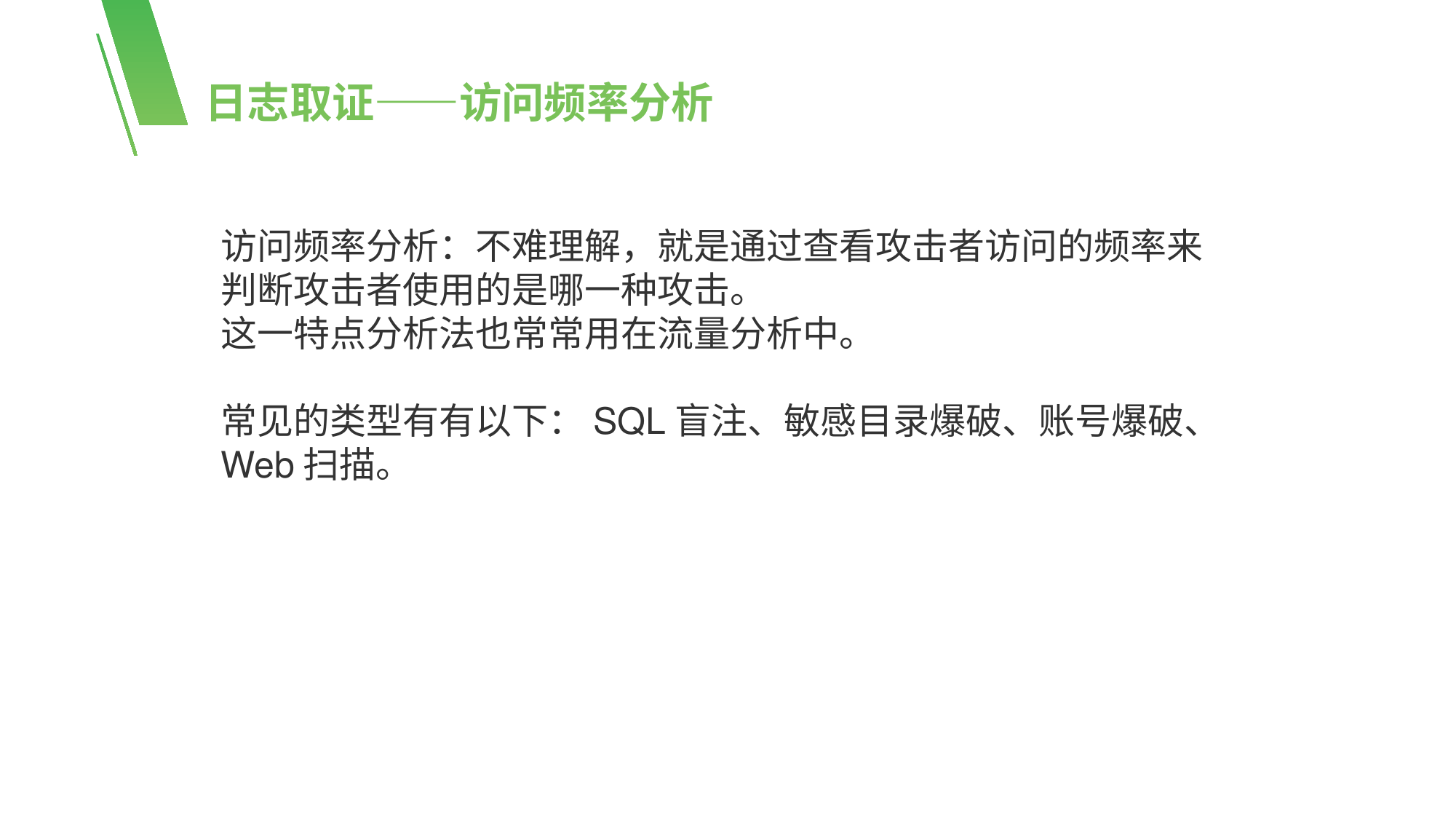

日志取证——访问频率分析
访问频率分析：不难理解，就是通过查看攻击者访问的频率来判断攻击者使用的是哪一种攻击。
这一特点分析法也常常用在流量分析中。

常见的类型有有以下：SQL盲注、敏感目录爆破、账号爆破、Web扫描。